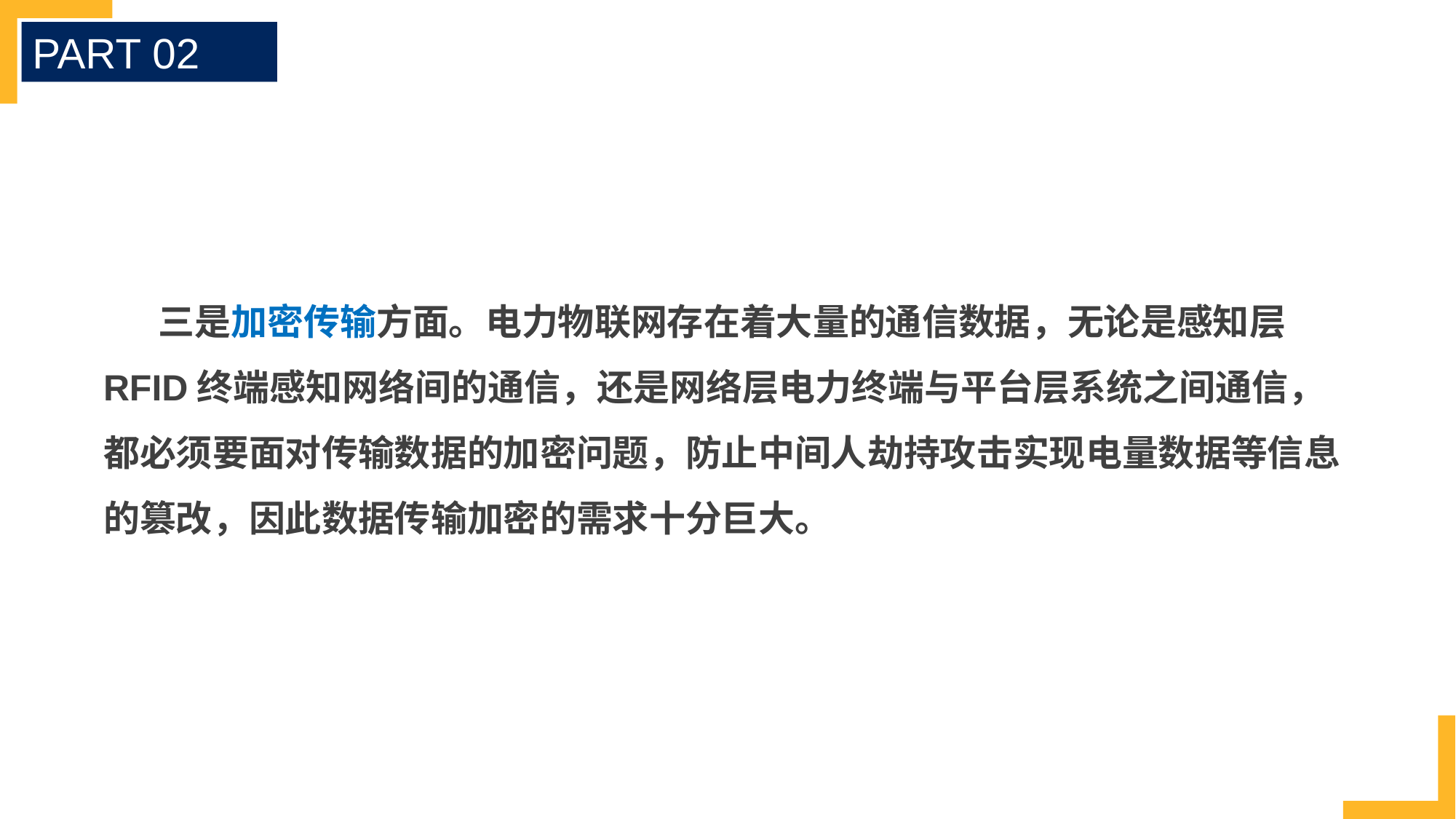

PART 02
三是加密传输方面。电力物联网存在着大量的通信数据，无论是感知层RFID终端感知网络间的通信，还是网络层电力终端与平台层系统之间通信，都必须要面对传输数据的加密问题，防止中间人劫持攻击实现电量数据等信息的篡改，因此数据传输加密的需求十分巨大。